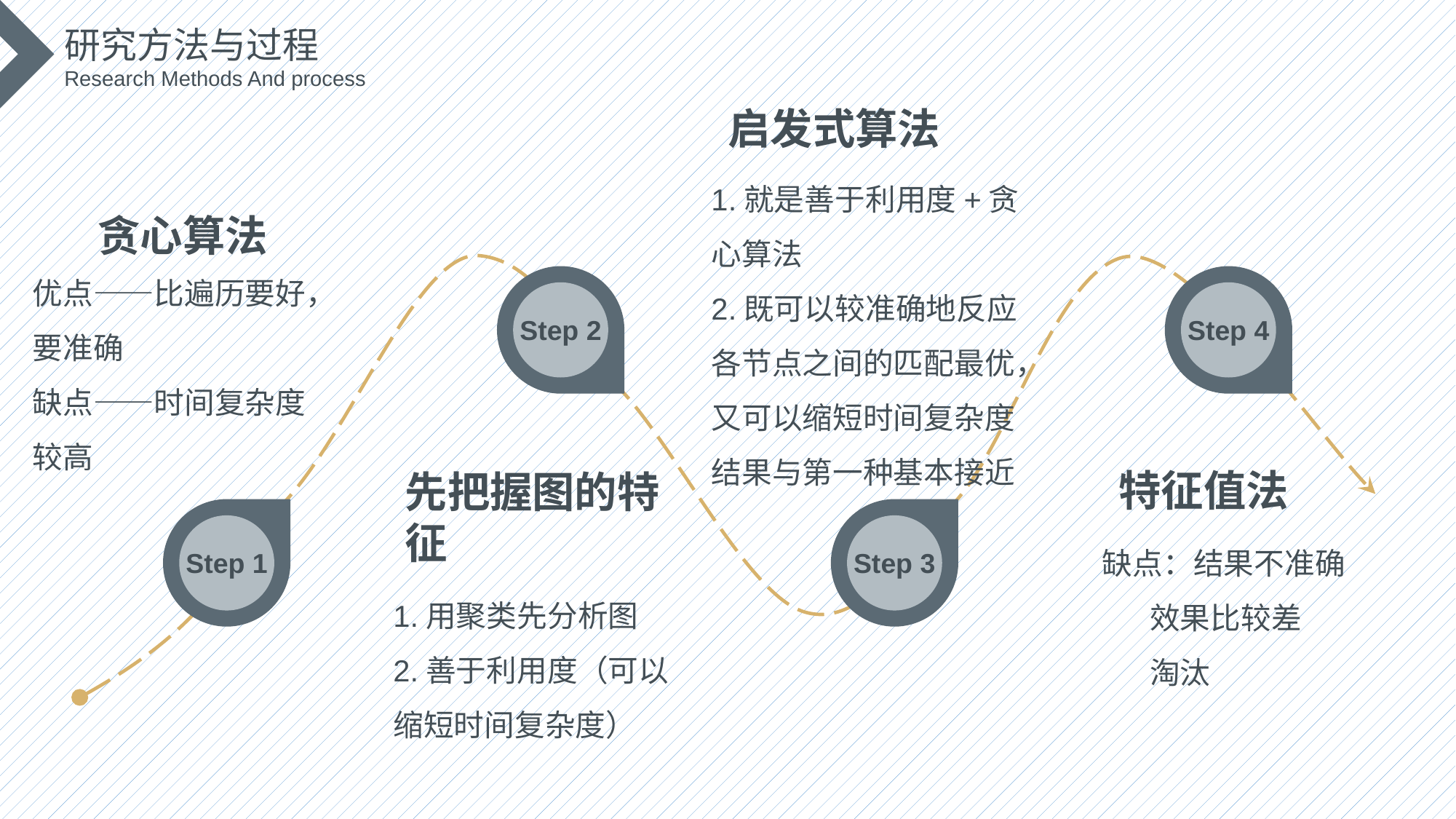

研究方法与过程

Research Methods And process
启发式算法
1.就是善于利用度+贪心算法
2.既可以较准确地反应各节点之间的匹配最优，又可以缩短时间复杂度
结果与第一种基本接近
贪心算法

优点——比遍历要好，要准确
缺点——时间复杂度
较高

Step 4

Step 2

Step 1

Step 3
特征值法
先把握图的特征
缺点：结果不准确
      效果比较差
      淘汰
1.用聚类先分析图
2.善于利用度（可以缩短时间复杂度）